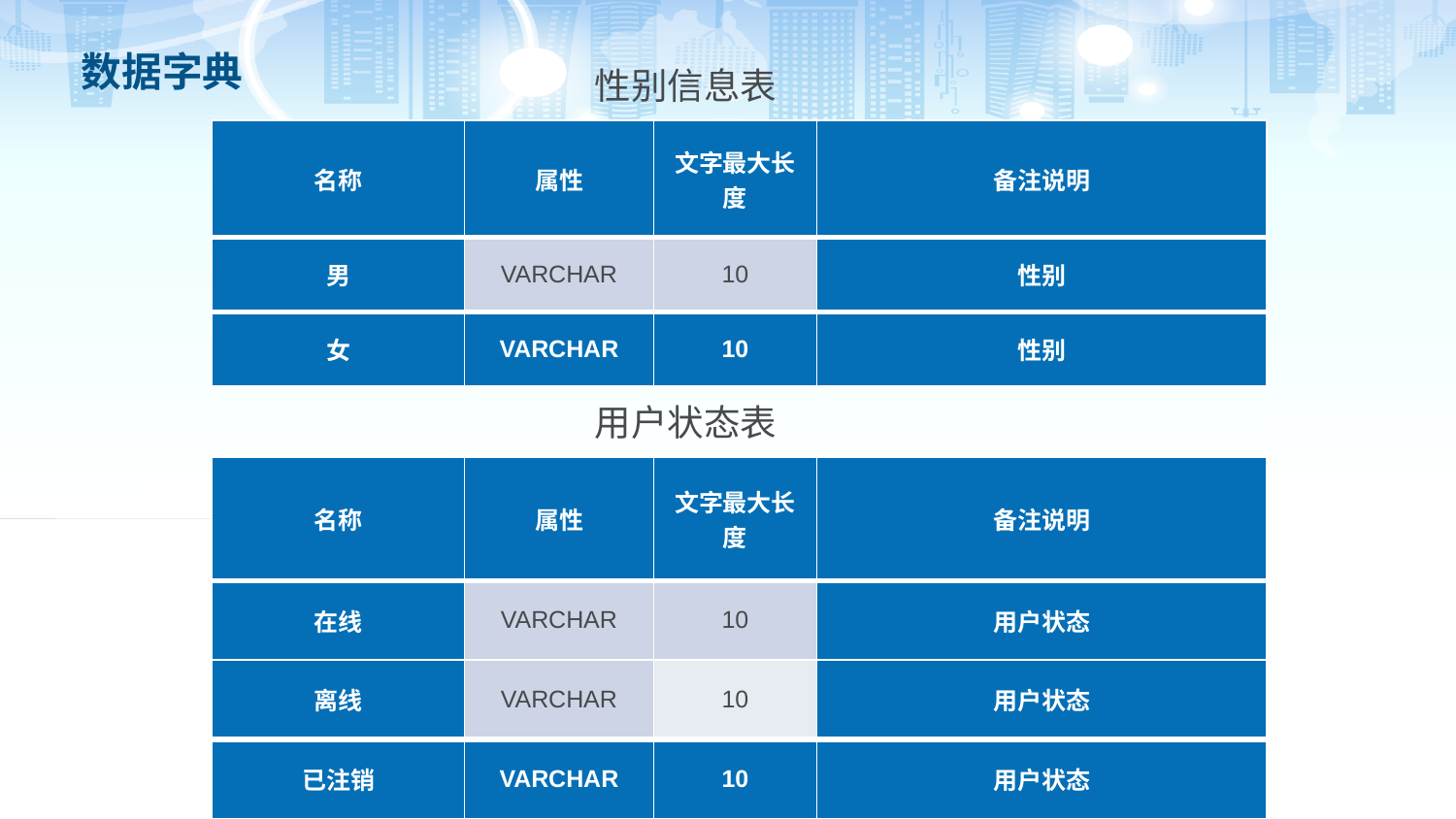

# 数据字典
性别信息表
| 名称 | 属性 | 文字最大长度 | 备注说明 |
| --- | --- | --- | --- |
| 男 | VARCHAR | 10 | 性别 |
| 女 | VARCHAR | 10 | 性别 |
用户状态表
| 名称 | 属性 | 文字最大长度 | 备注说明 |
| --- | --- | --- | --- |
| 在线 | VARCHAR | 10 | 用户状态 |
| 离线 | VARCHAR | 10 | 用户状态 |
| 已注销 | VARCHAR | 10 | 用户状态 |